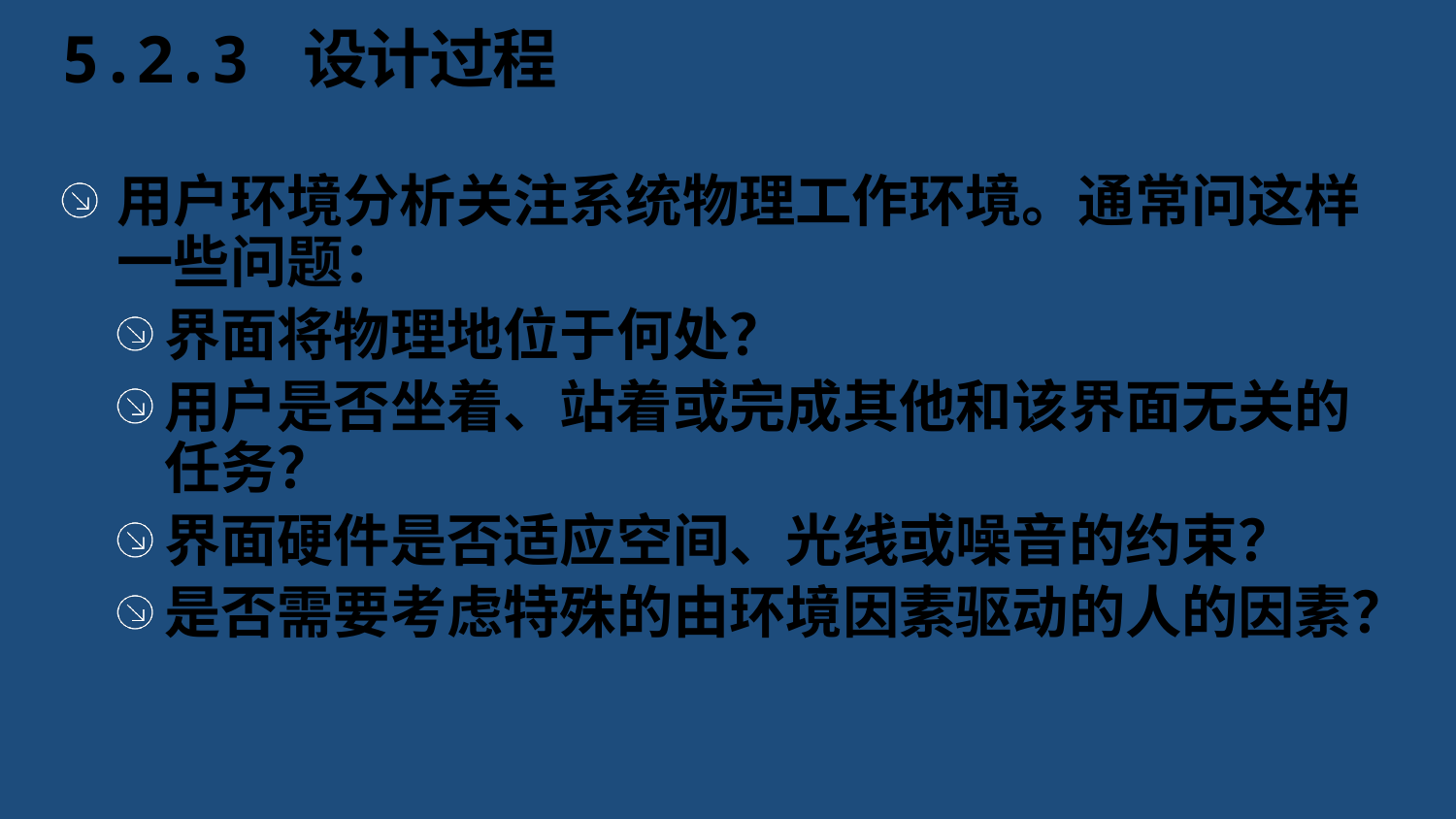

# 5.2.3 设计过程
用户环境分析关注系统物理工作环境。通常问这样一些问题：
界面将物理地位于何处？
用户是否坐着、站着或完成其他和该界面无关的任务？
界面硬件是否适应空间、光线或噪音的约束？
是否需要考虑特殊的由环境因素驱动的人的因素？